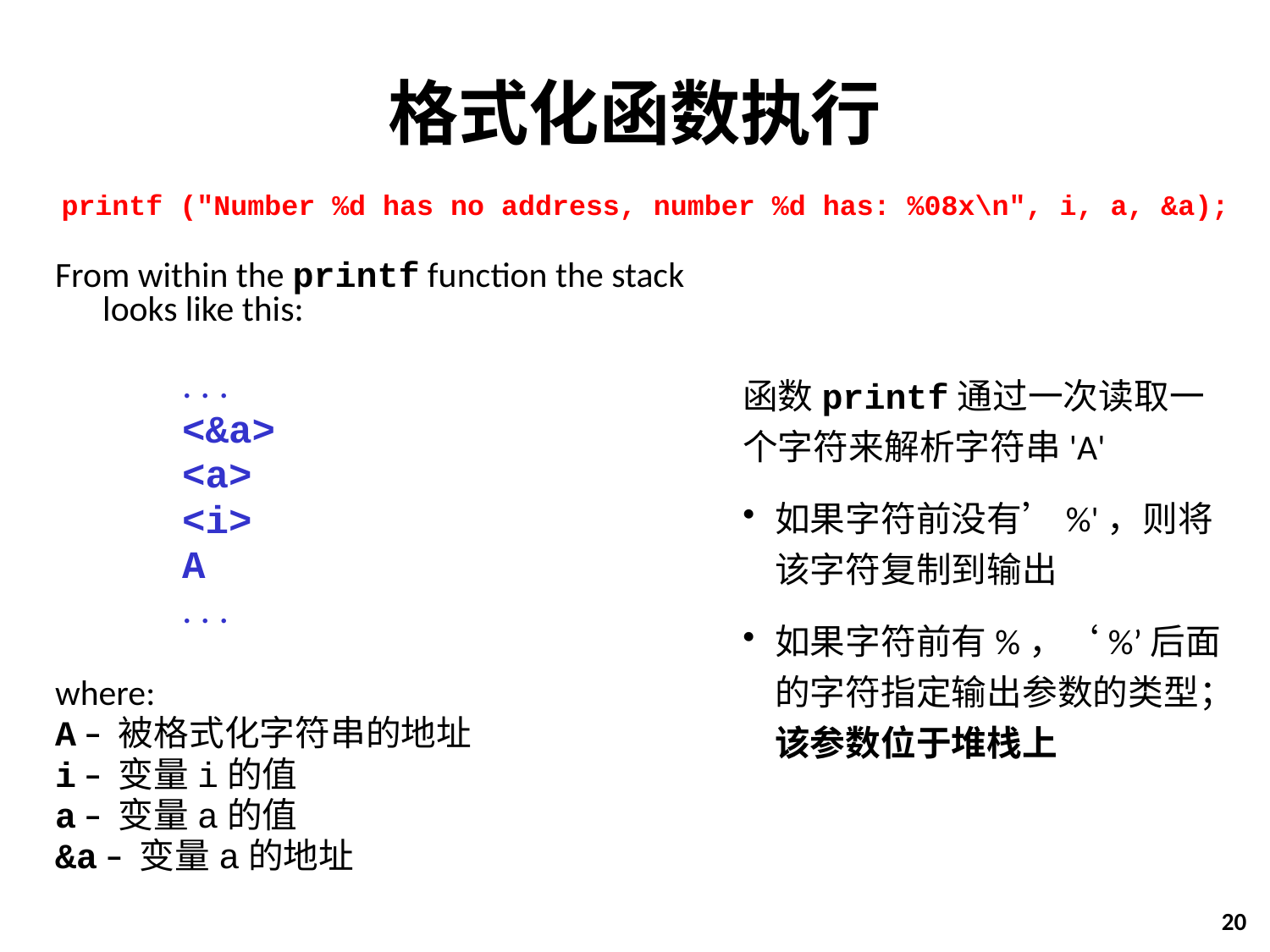

# 格式化函数执行

printf ("Number %d has no address, number %d has: %08x\n", i, a, &a);

From within the printf function the stack
looks like this:

. . .
<&a>
<a>
<i>
A
. . .

where:
A – 被格式化字符串的地址
i – 变量i的值
a – 变量a的值
&a – 变量a的地址
函数printf通过一次读取一个字符来解析字符串'A'
如果字符前没有’%'，则将该字符复制到输出
如果字符前有%，‘%’后面的字符指定输出参数的类型；该参数位于堆栈上
20